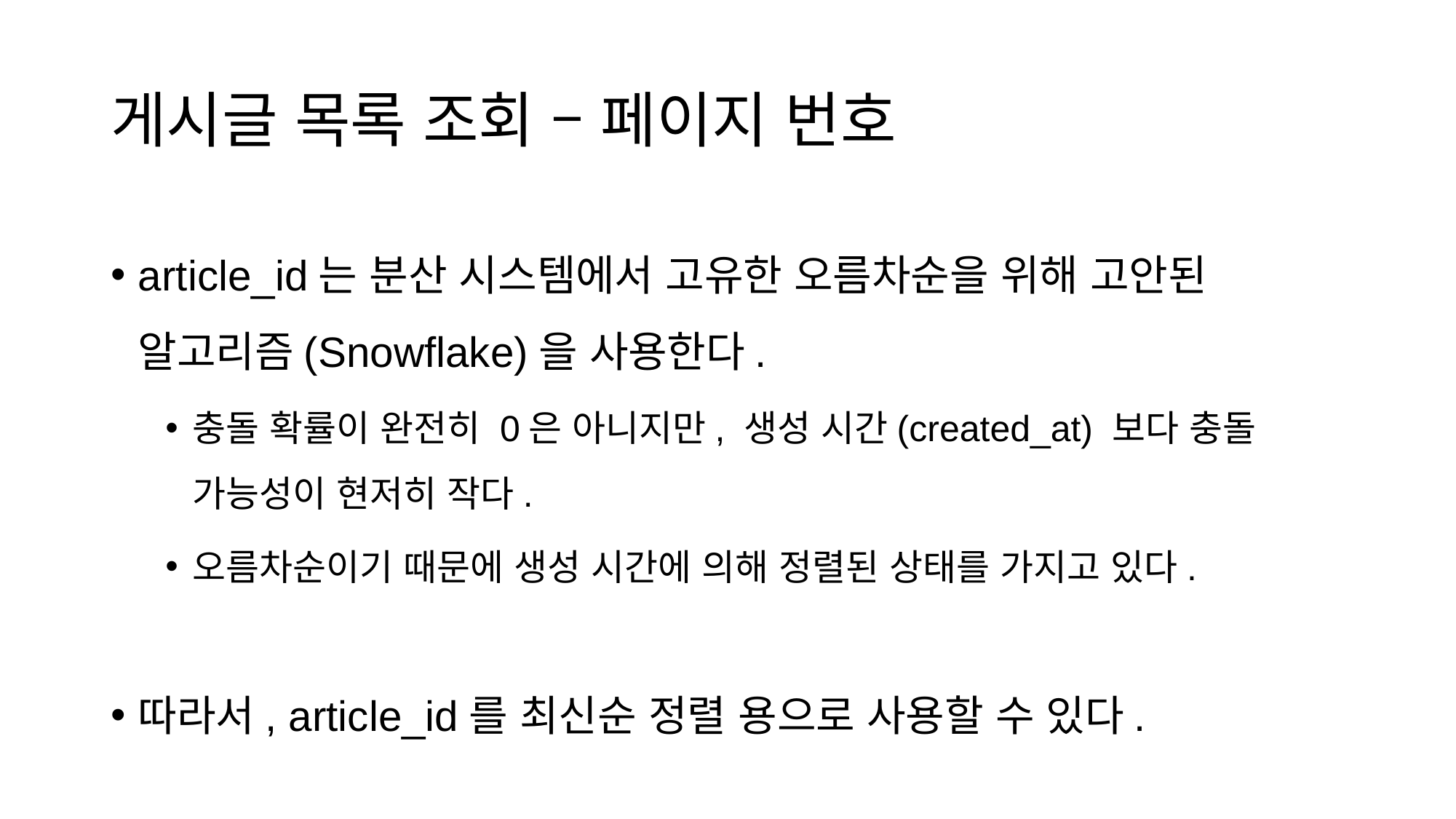

# 게시글 목록 조회 – 페이지 번호
article_id는 분산 시스템에서 고유한 오름차순을 위해 고안된 알고리즘(Snowflake)을 사용한다.
충돌 확률이 완전히 0은 아니지만, 생성 시간(created_at) 보다 충돌 가능성이 현저히 작다.
오름차순이기 때문에 생성 시간에 의해 정렬된 상태를 가지고 있다.

따라서, article_id를 최신순 정렬 용으로 사용할 수 있다.